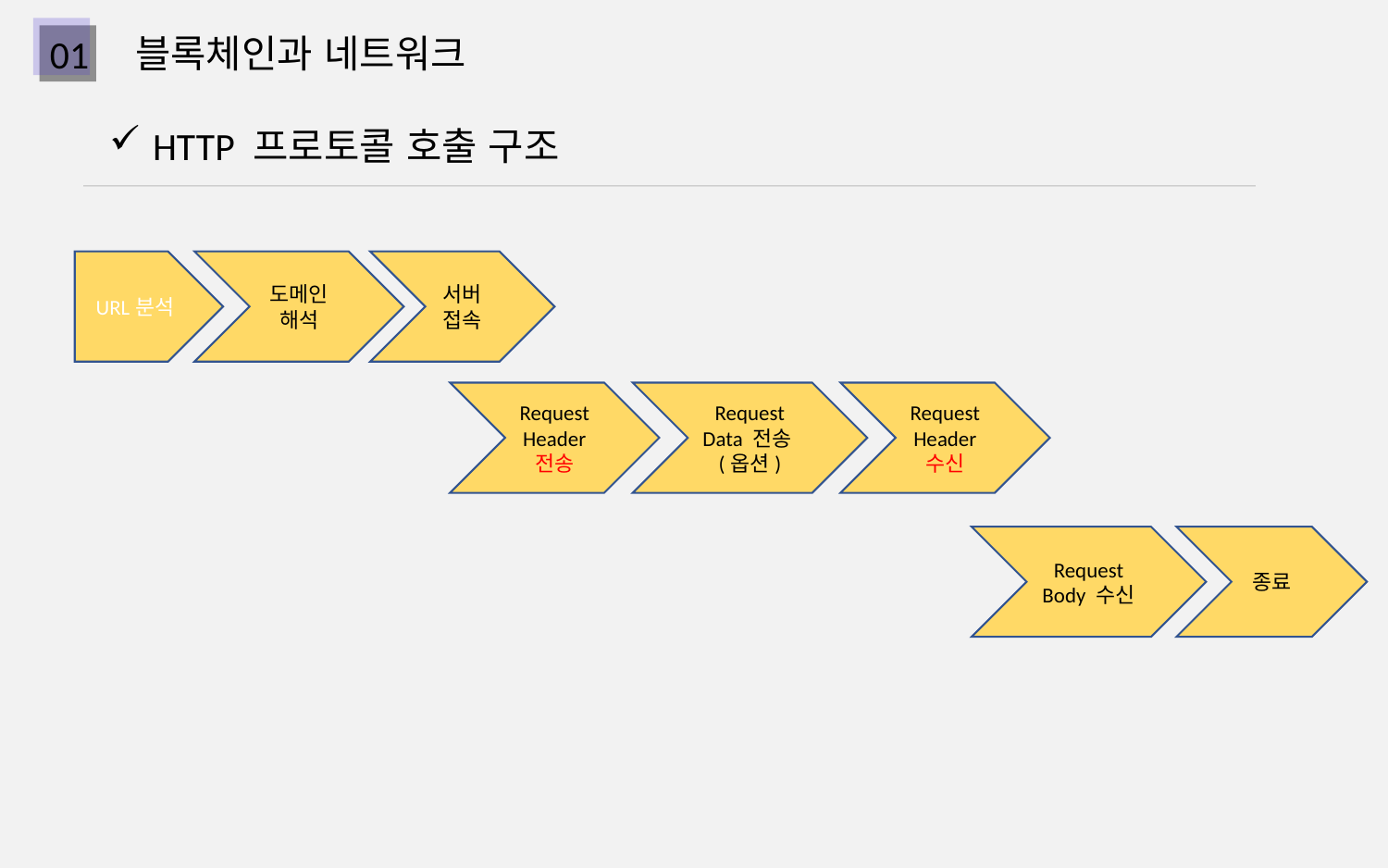

블록체인과 네트워크
01
HTTP 프로토콜 호출 구조

URL분석
도메인해석
서버접속
Request Header 전송
Request Data 전송(옵션)
Request Header 수신
Request Body 수신
종료